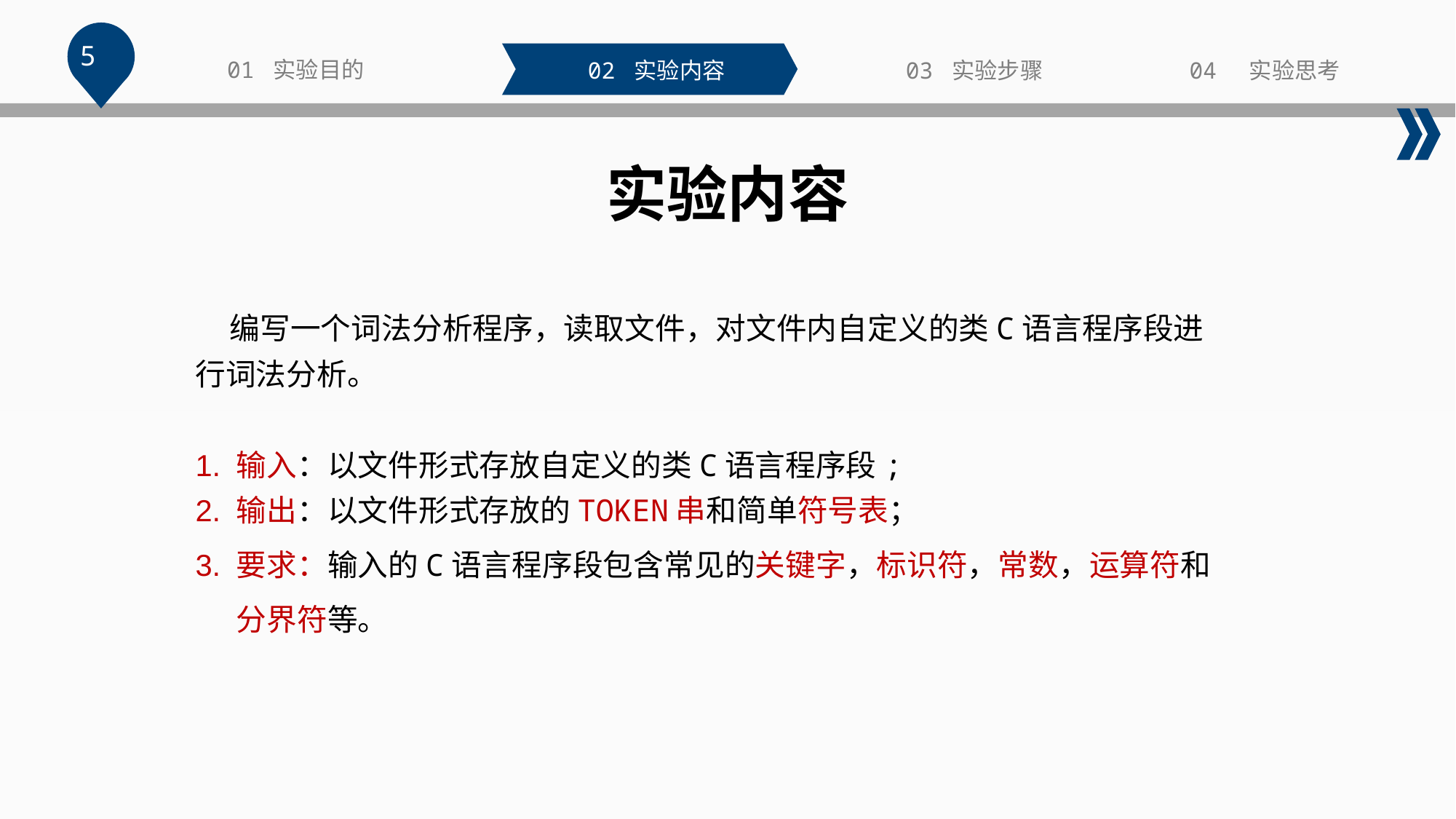

5

01 实验目的
02 实验内容
03 实验步骤
04  实验思考

实验内容
    编写一个词法分析程序，读取文件，对文件内自定义的类C语言程序段进行词法分析。

输入：以文件形式存放自定义的类C语言程序段;
输出：以文件形式存放的TOKEN串和简单符号表；
要求：输入的C语言程序段包含常见的关键字，标识符，常数，运算符和分界符等。